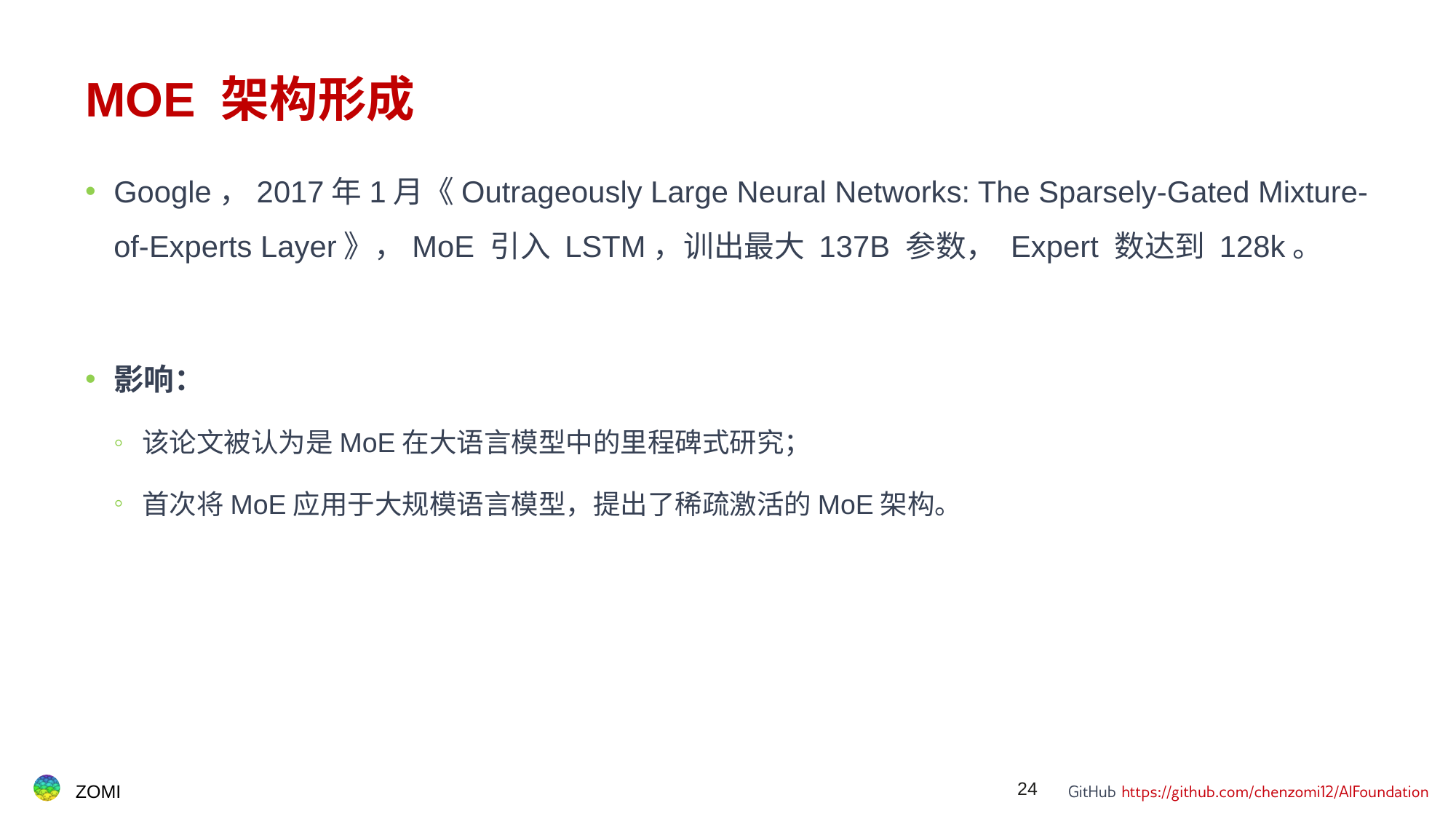

# MOE 架构形成
Google，2017年1月《Outrageously Large Neural Networks: The Sparsely-Gated Mixture-of-Experts Layer》，MoE 引入 LSTM，训出最大 137B 参数， Expert 数达到 128k。

影响：
该论文被认为是MoE在大语言模型中的里程碑式研究；
首次将MoE应用于大规模语言模型，提出了稀疏激活的MoE架构。